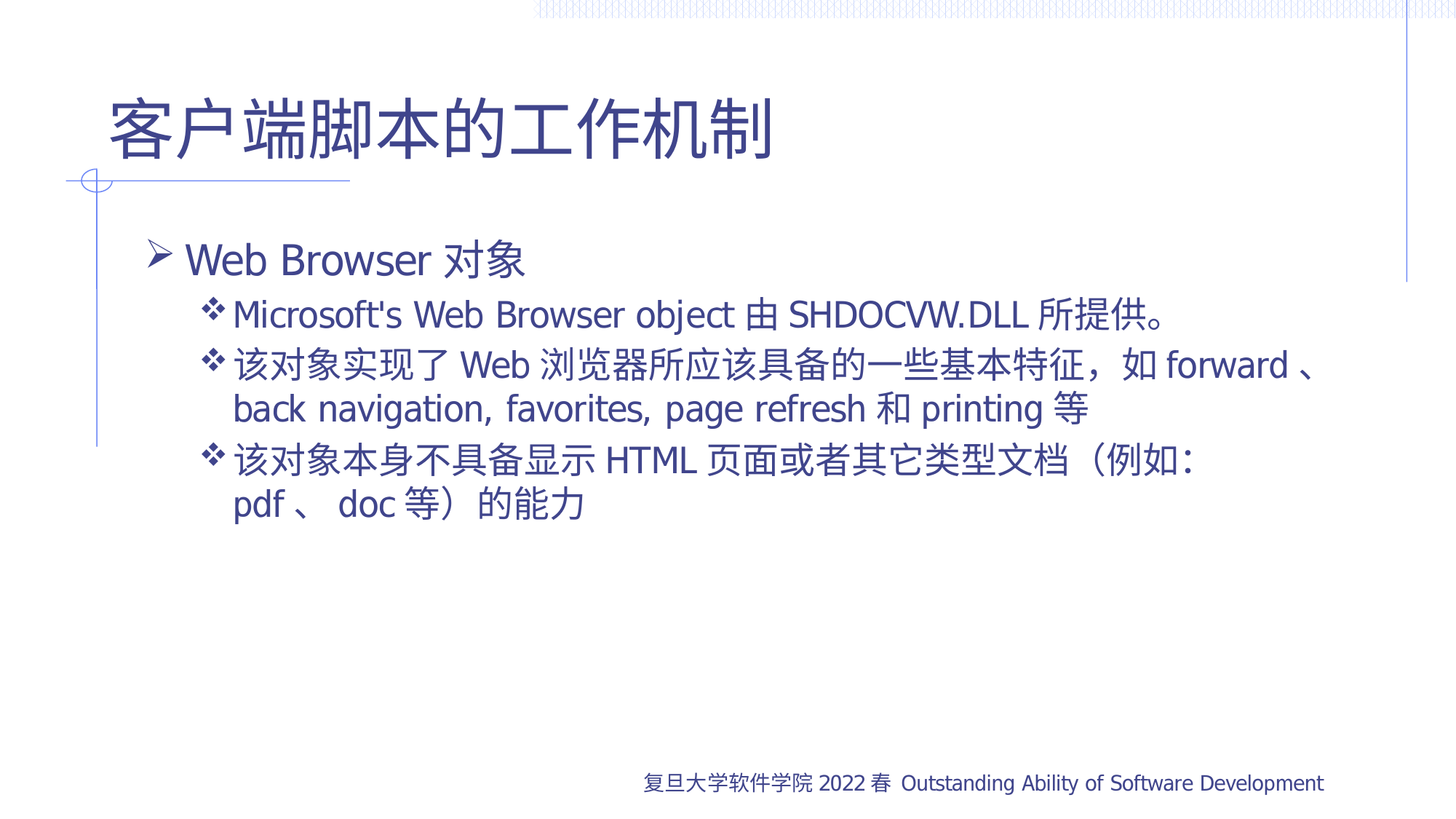

# 客户端脚本的工作机制
Web Browser对象
Microsoft's Web Browser object由SHDOCVW.DLL所提供。
该对象实现了Web浏览器所应该具备的一些基本特征，如forward、back navigation, favorites, page refresh和printing等
该对象本身不具备显示HTML页面或者其它类型文档（例如：pdf、doc等）的能力